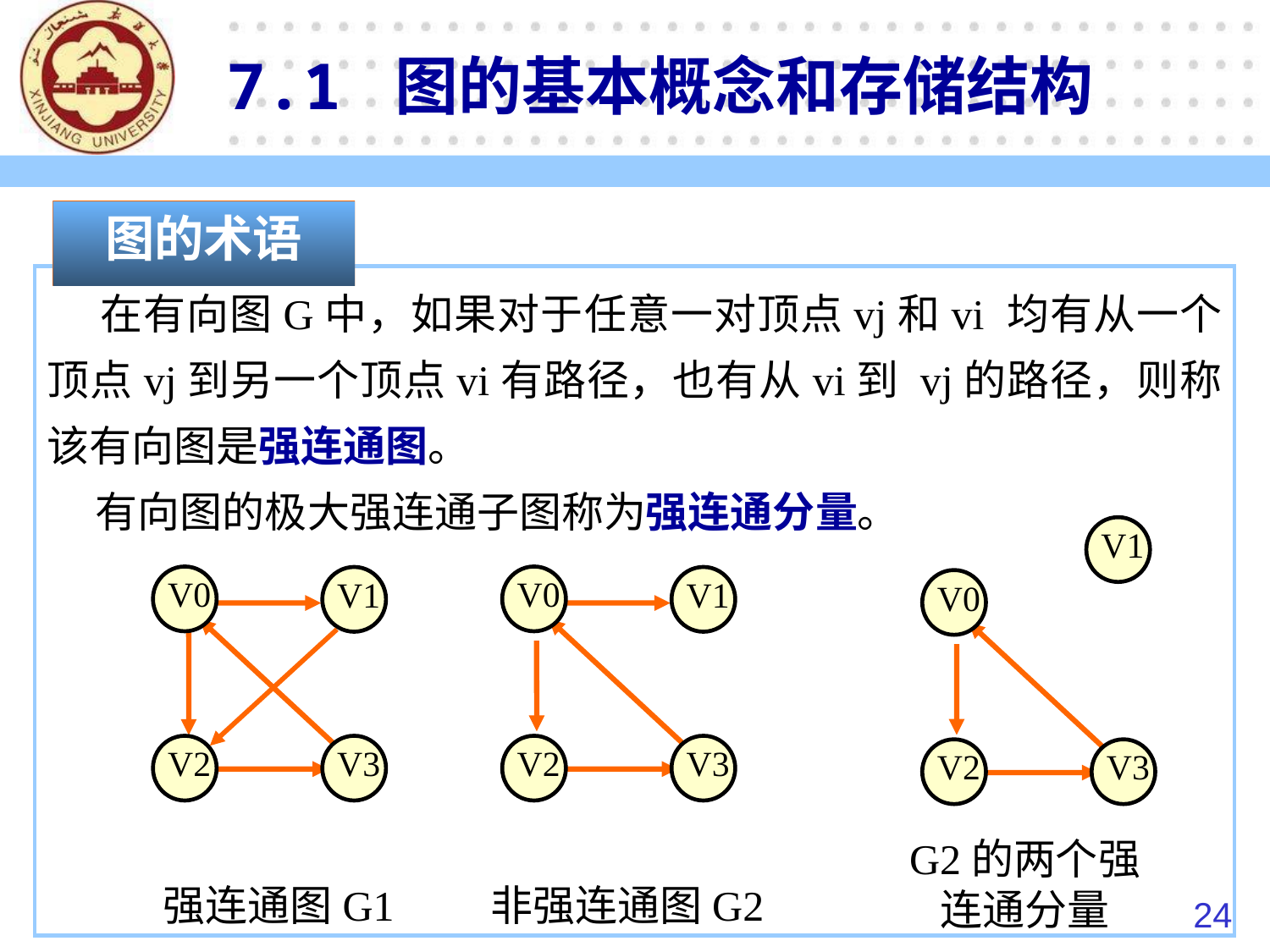

7.1 图的基本概念和存储结构
图的术语
    在有向图G中，如果对于任意一对顶点vj和vi 均有从一个顶点vj到另一个顶点vi有路径，也有从vi到 vj的路径，则称该有向图是强连通图。
    有向图的极大强连通子图称为强连通分量。

 V1

 V0

 V2

 V3

 V0

 V1

 V2

 V3

 V0

 V1

 V2

 V3

G2的两个强连通分量
强连通图G1
非强连通图G2
24